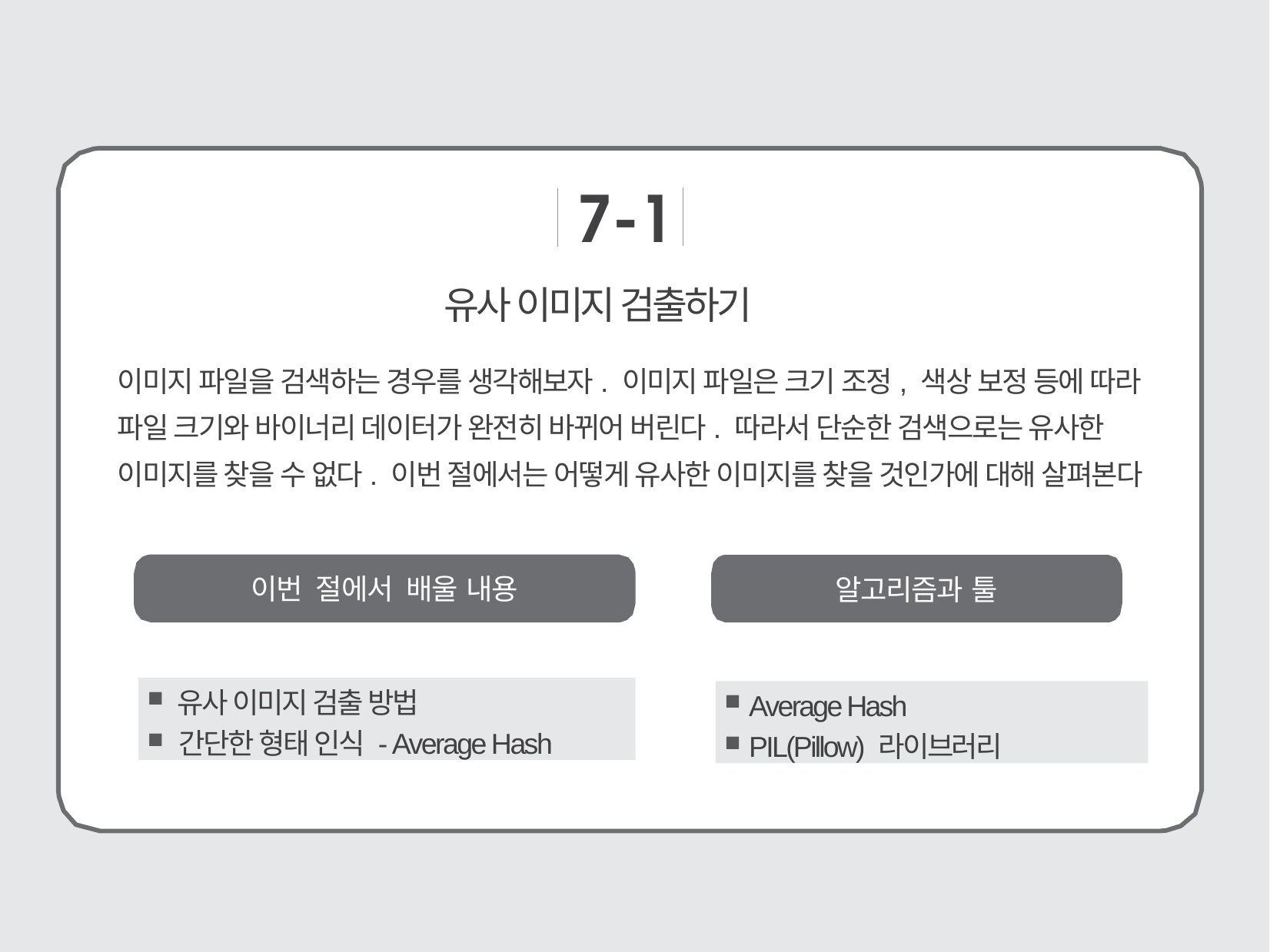

7-1

# 유사 이미지 검출하기

이미지 파일을 검색하는 경우를 생각해보자. 이미지 파일은 크기 조정, 색상 보정 등에 따라 파일 크기와 바이너리 데이터가 완전히 바뀌어 버린다. 따라서 단순한 검색으로는 유사한 이미지를 찾을 수 없다. 이번 절에서는 어떻게 유사한 이미지를 찾을 것인가에 대해 살펴본다
이번  절에서  배울 내용
알고리즘과 툴
 유사 이미지 검출 방법
 간단한 형태 인식 - Average Hash
 Average Hash
 PIL(Pillow) 라이브러리